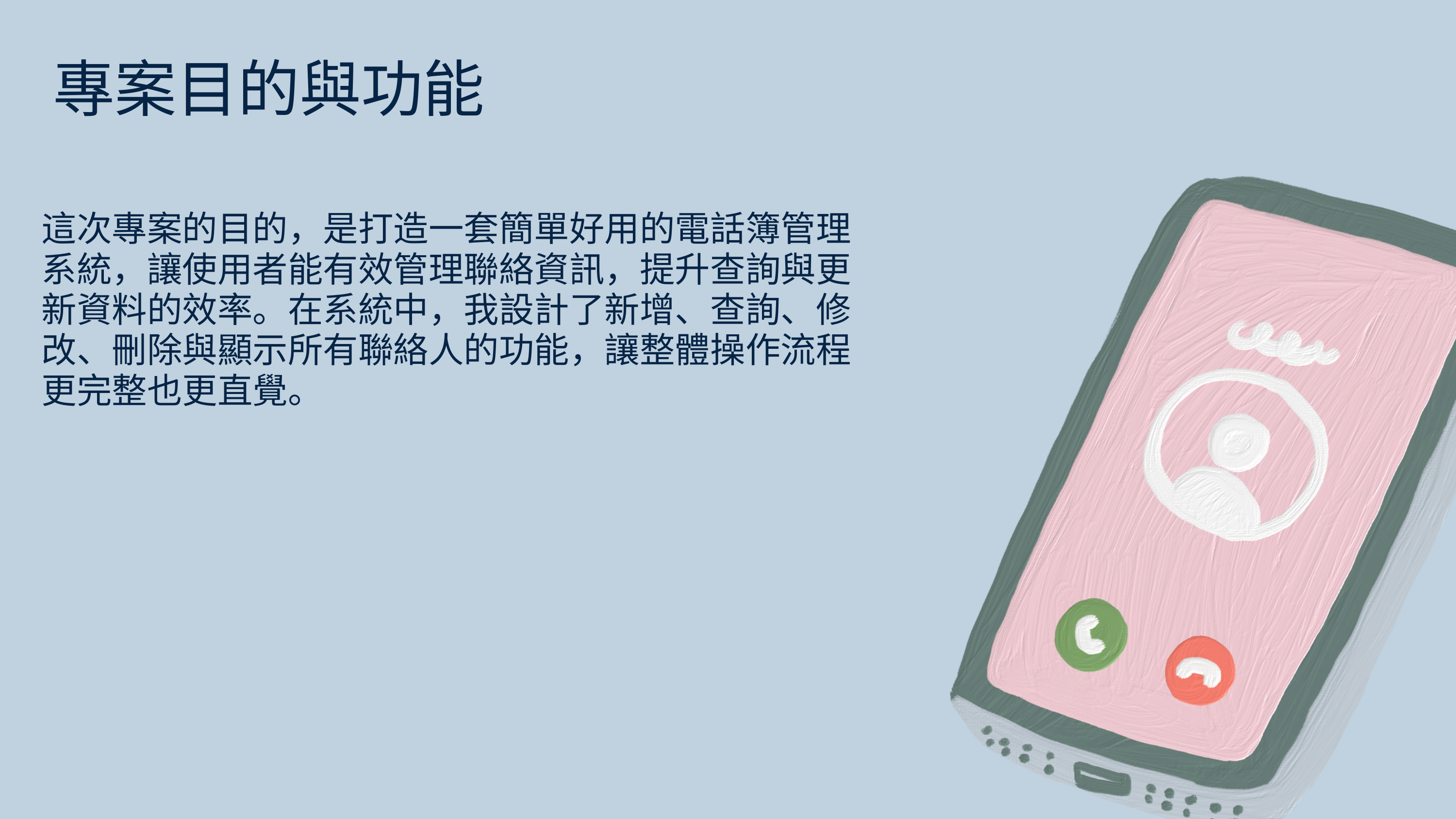

專案目的與功能

這次專案的目的，是打造一套簡單好用的電話簿管理系統，讓使用者能有效管理聯絡資訊，提升查詢與更新資料的效率。在系統中，我設計了新增、查詢、修改、刪除與顯示所有聯絡人的功能，讓整體操作流程更完整也更直覺。